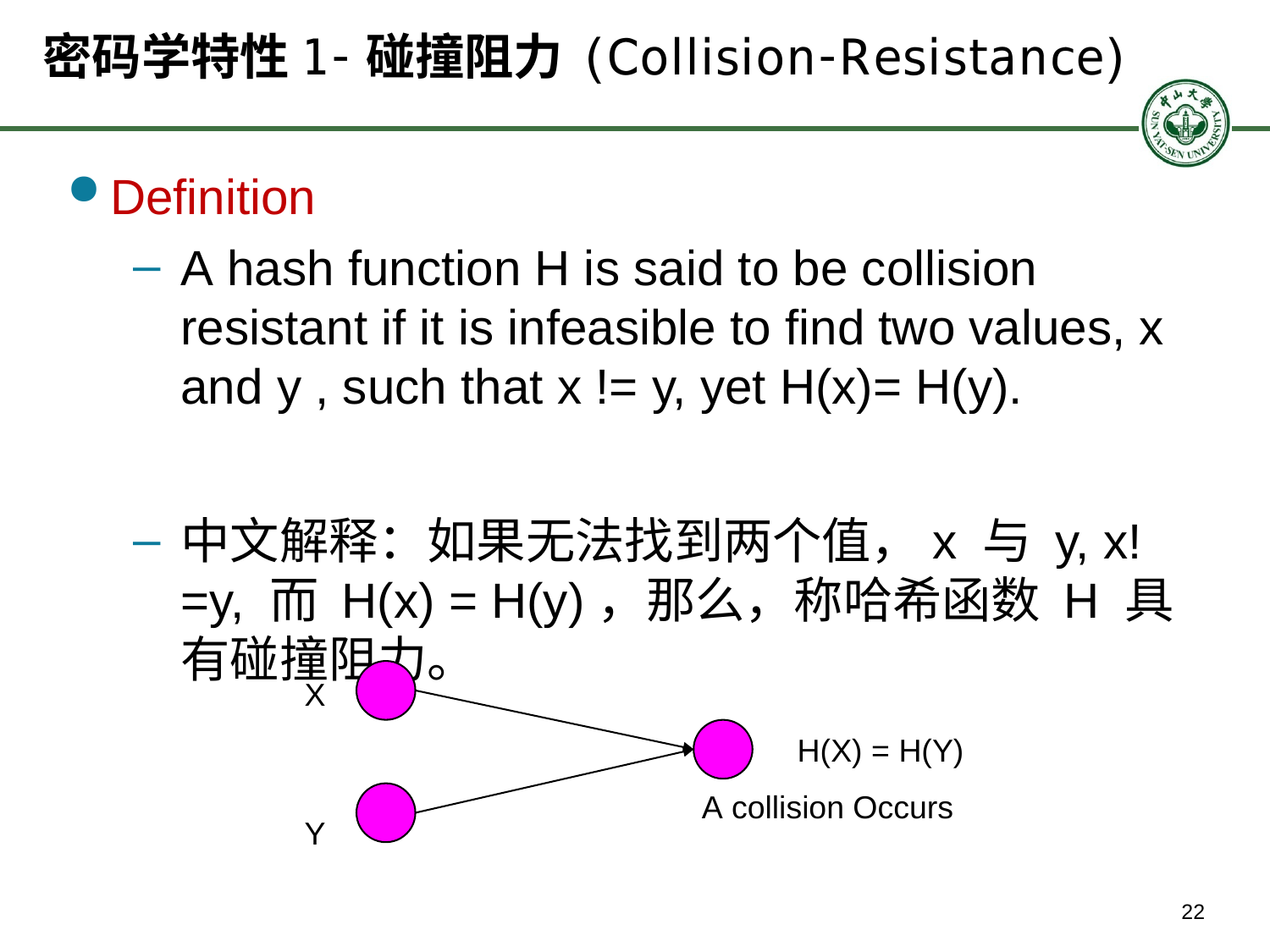

# 密码学特性1-碰撞阻力 (Collision-Resistance)
Definition
A hash function H is said to be collision resistant if it is infeasible to find two values, x and y , such that x != y, yet H(x)= H(y).

中文解释：如果无法找到两个值，x 与 y, x!=y, 而 H(x) = H(y)，那么，称哈希函数 H 具有碰撞阻力。

X

H(X) = H(Y)
A collision Occurs

Y